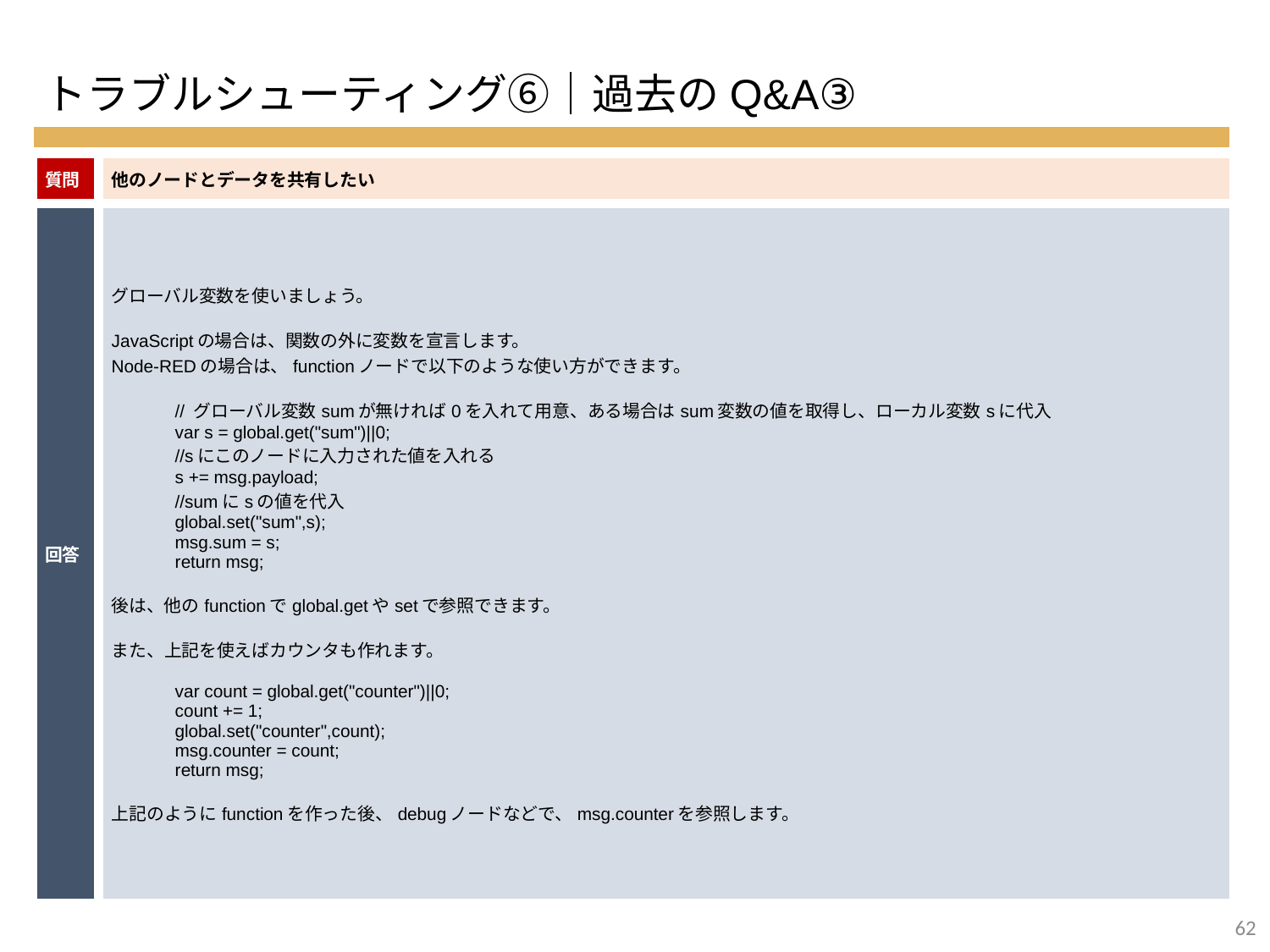

トラブルシューティング⑥｜過去のQ&A③
| 質問 | 他のノードとデータを共有したい |
| --- | --- |
| 回答 | グローバル変数を使いましょう。 JavaScriptの場合は、関数の外に変数を宣言します。 Node-REDの場合は、functionノードで以下のような使い方ができます。 // グローバル変数sumが無ければ0を入れて用意、ある場合はsum変数の値を取得し、ローカル変数sに代入 var s = global.get("sum")||0; //sにこのノードに入力された値を入れる s += msg.payload; //sumにsの値を代入 global.set("sum",s); msg.sum = s; return msg; 後は、他のfunctionでglobal.getやsetで参照できます。 また、上記を使えばカウンタも作れます。 var count = global.get("counter")||0; count += 1; global.set("counter",count); msg.counter = count; return msg; 上記のようにfunctionを作った後、debugノードなどで、msg.counterを参照します。 |
62